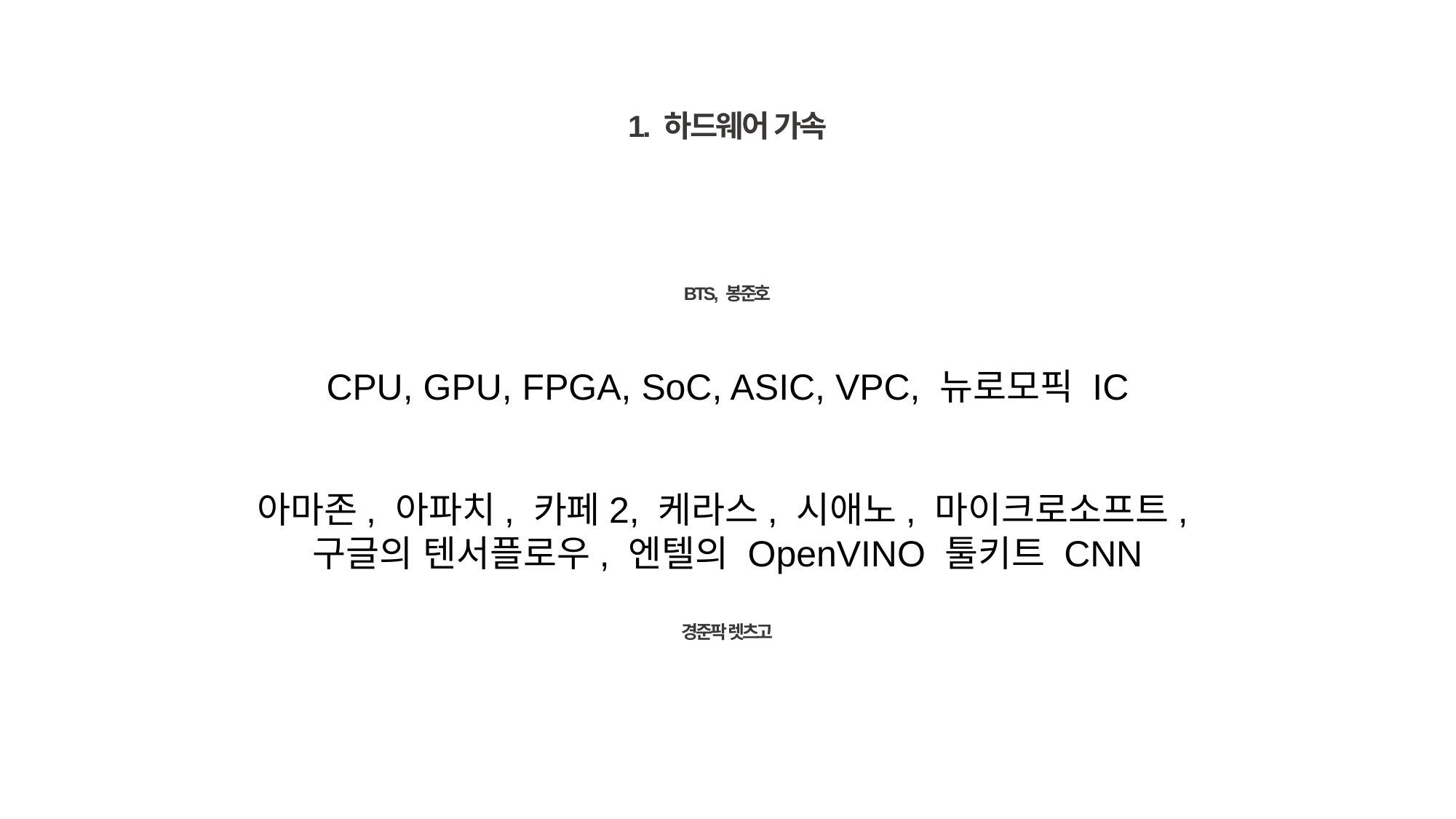

1. 하드웨어 가속
BTS, 봉준호
CPU, GPU, FPGA, SoC, ASIC, VPC, 뉴로모픽 IC
아마존, 아파치, 카페2, 케라스, 시애노, 마이크로소프트,
구글의 텐서플로우, 엔텔의 OpenVINO 툴키트 CNN
경준팍 렛츠고